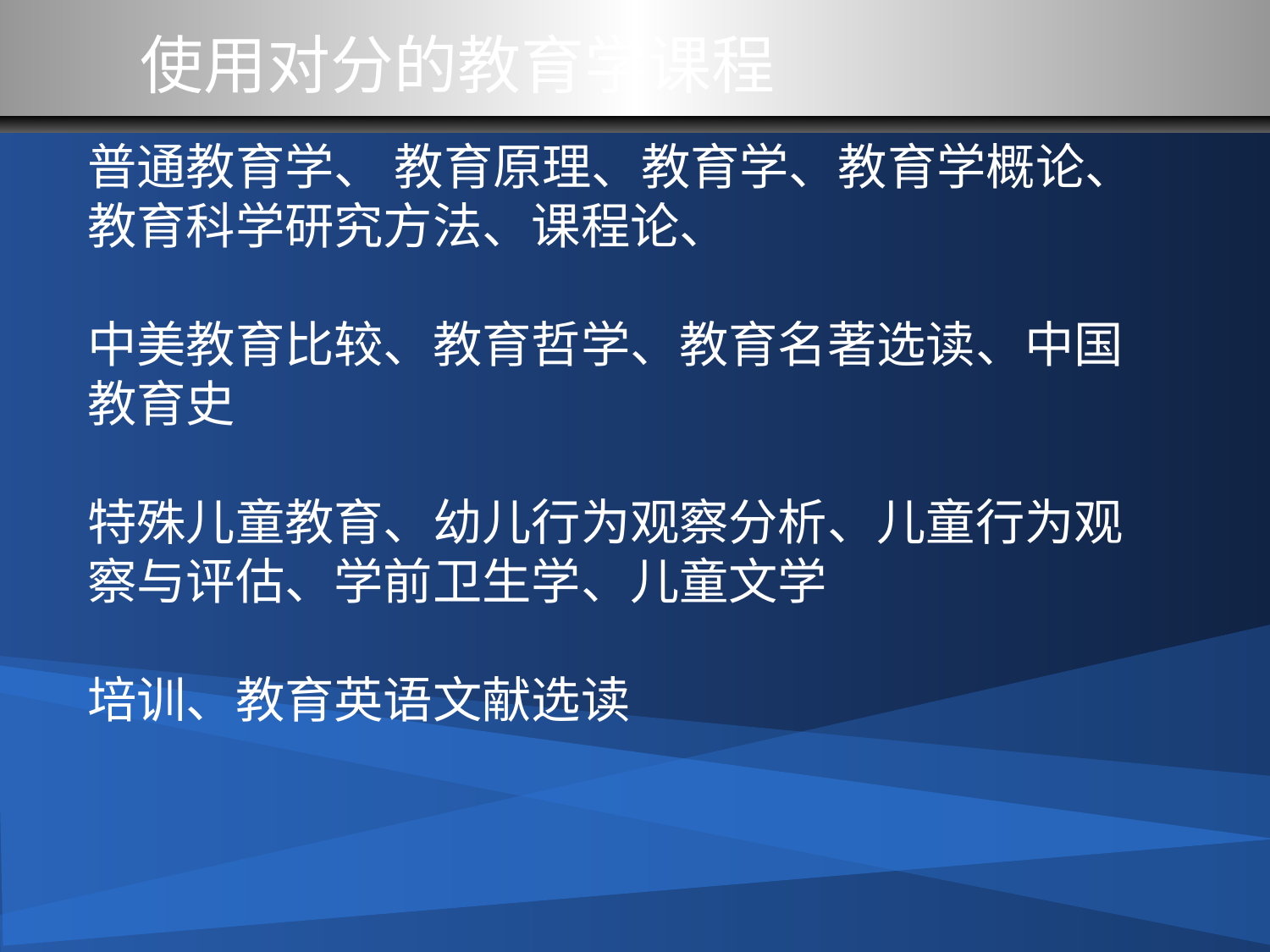

使用对分的教育学课程
普通教育学、 教育原理、教育学、教育学概论、教育科学研究方法、课程论、

中美教育比较、教育哲学、教育名著选读、中国教育史

特殊儿童教育、幼儿行为观察分析、儿童行为观察与评估、学前卫生学、儿童文学

培训、教育英语文献选读